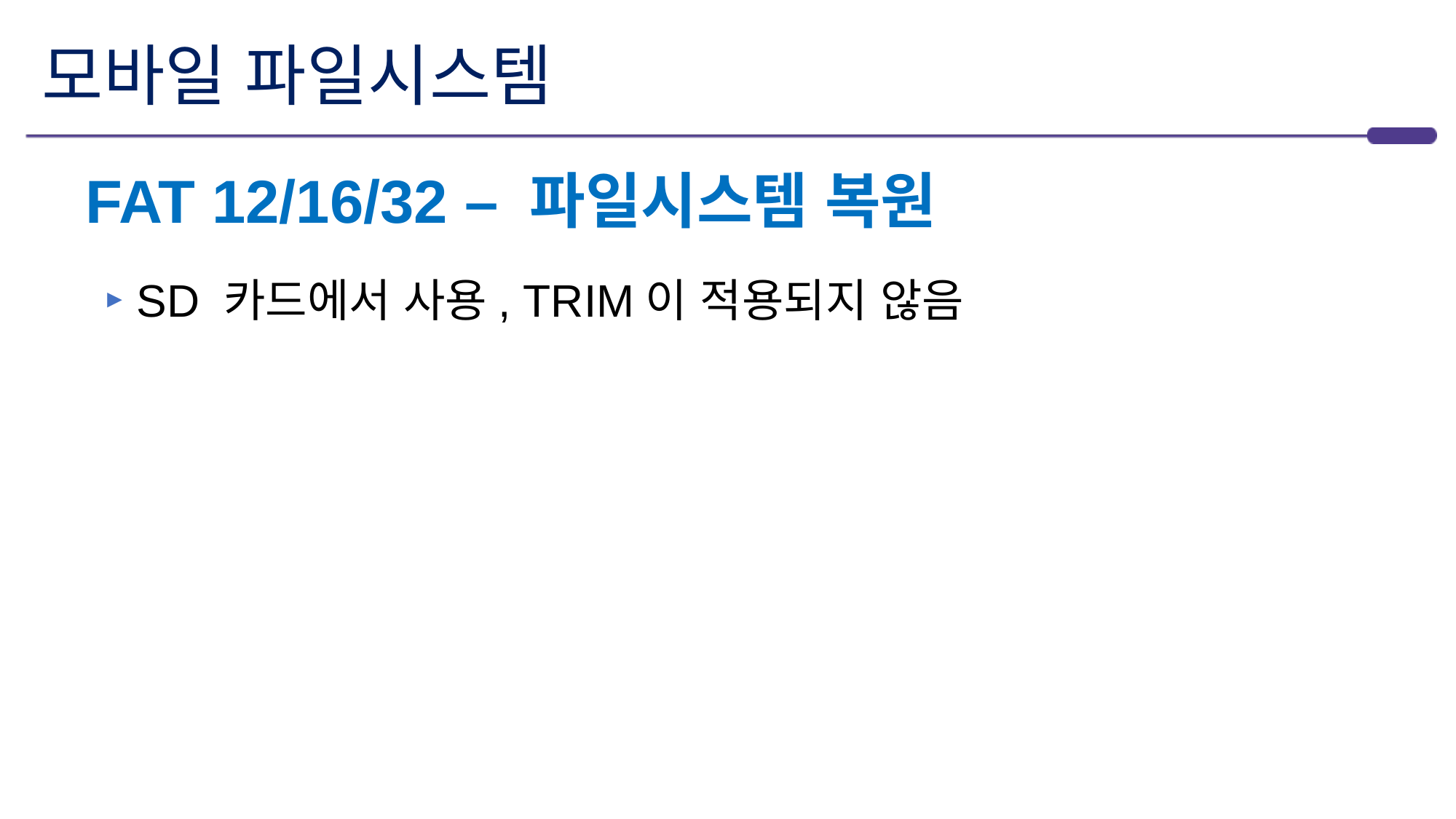

# 모바일 파일시스템
FAT 12/16/32 – 파일시스템 복원
SD 카드에서 사용, TRIM이 적용되지 않음